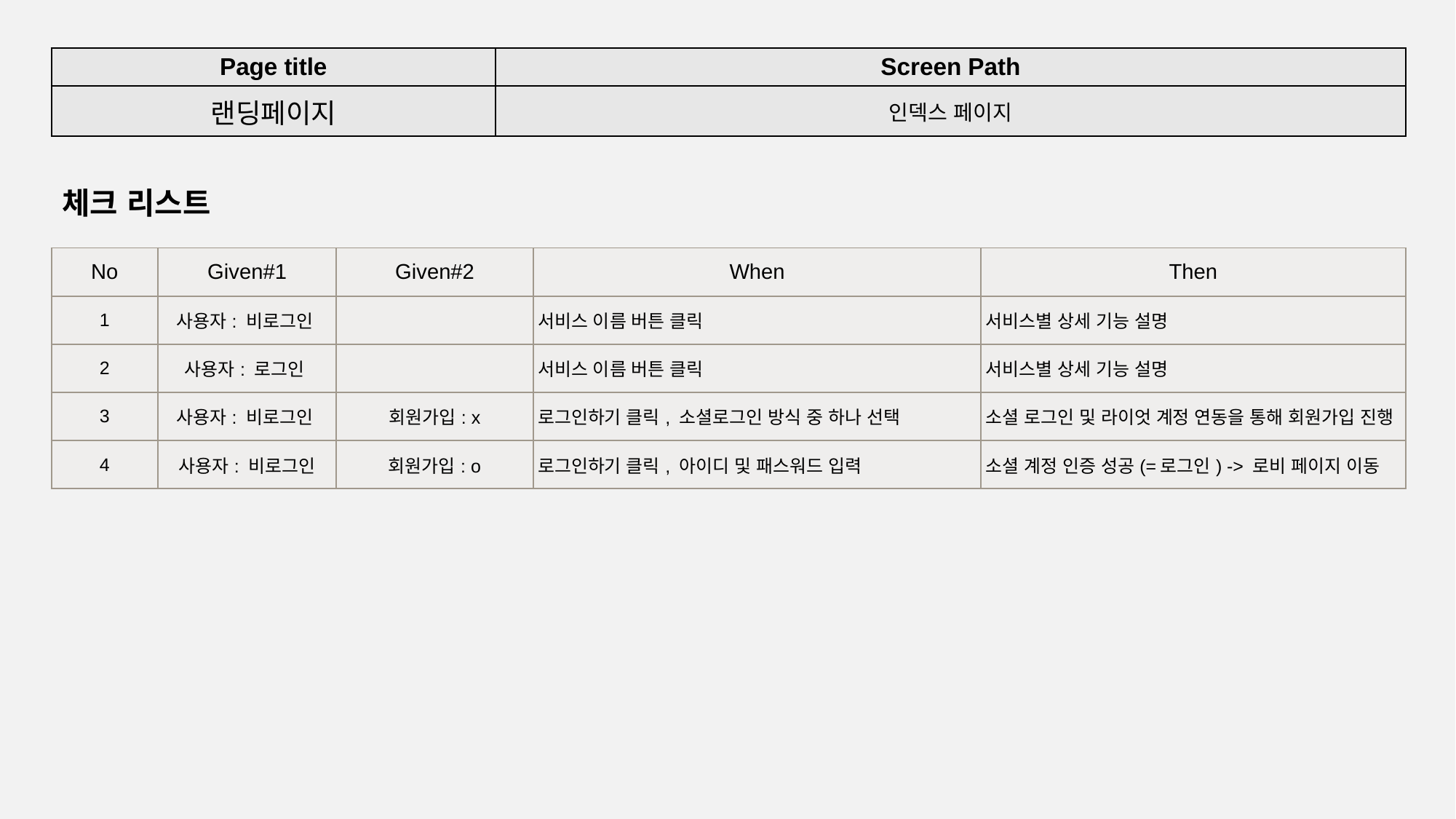

| Page title | Screen Path |
| --- | --- |
| 랜딩페이지 | 인덱스 페이지 |
체크 리스트
| No | Given#1 | Given#2 | When | Then |
| --- | --- | --- | --- | --- |
| 1 | 사용자: 비로그인 |  | 서비스 이름 버튼 클릭 | 서비스별 상세 기능 설명 |
| 2 | 사용자: 로그인 |  | 서비스 이름 버튼 클릭 | 서비스별 상세 기능 설명 |
| 3 | 사용자: 비로그인 | 회원가입: x | 로그인하기 클릭, 소셜로그인 방식 중 하나 선택 | 소셜 로그인 및 라이엇 계정 연동을 통해 회원가입 진행 |
| 4 | 사용자: 비로그인 | 회원가입: o | 로그인하기 클릭, 아이디 및 패스워드 입력 | 소셜 계정 인증 성공(=로그인) -> 로비 페이지 이동 |